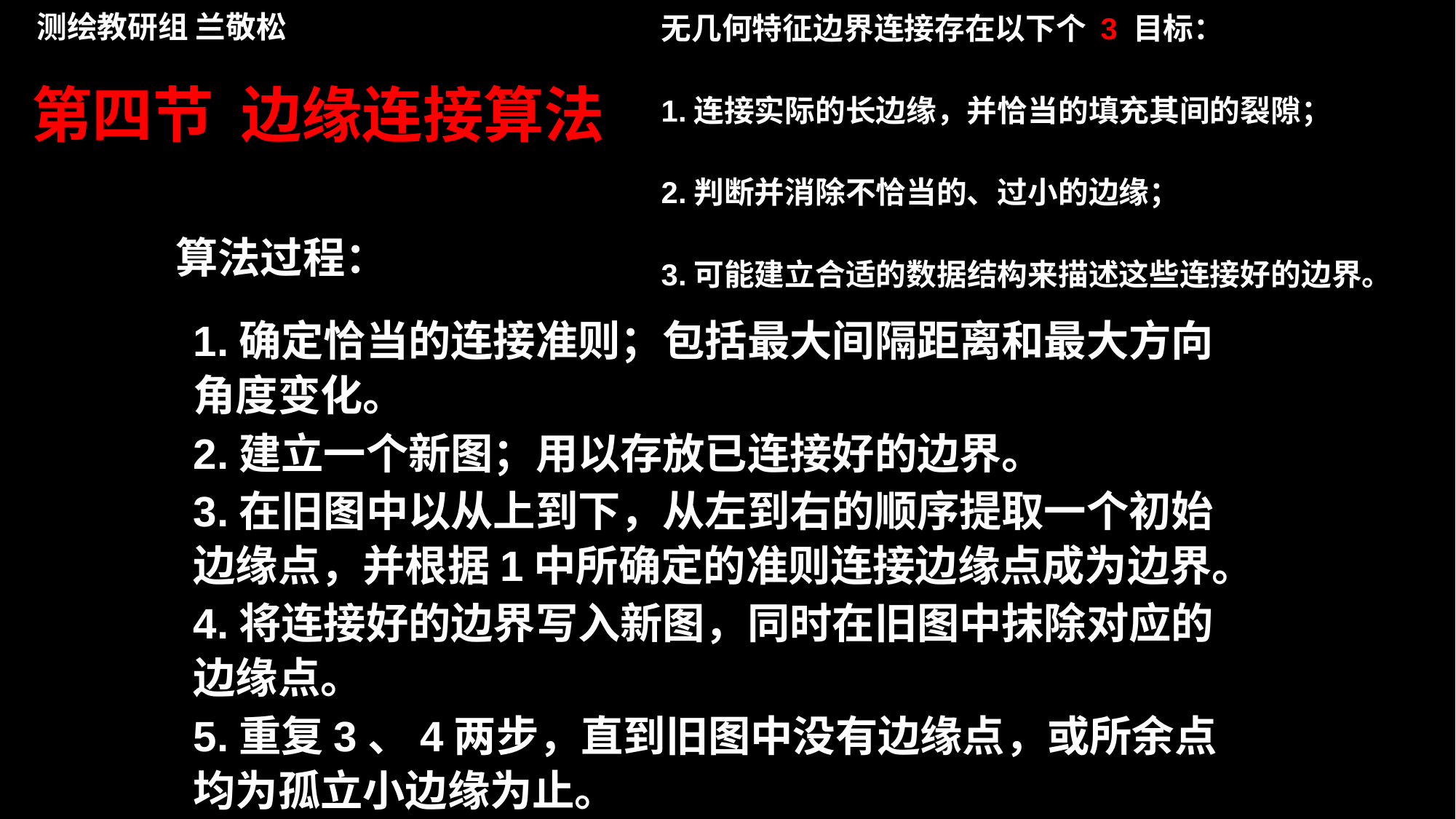

无几何特征边界连接存在以下个 3 目标：
1.连接实际的长边缘，并恰当的填充其间的裂隙；
2.判断并消除不恰当的、过小的边缘；
3.可能建立合适的数据结构来描述这些连接好的边界。
测绘教研组 兰敬松
第四节  边缘连接算法
算法过程：
1.确定恰当的连接准则；包括最大间隔距离和最大方向角度变化。
2.建立一个新图；用以存放已连接好的边界。
3.在旧图中以从上到下，从左到右的顺序提取一个初始边缘点，并根据1中所确定的准则连接边缘点成为边界。
4.将连接好的边界写入新图，同时在旧图中抹除对应的边缘点。
5.重复3、4两步，直到旧图中没有边缘点，或所余点均为孤立小边缘为止。